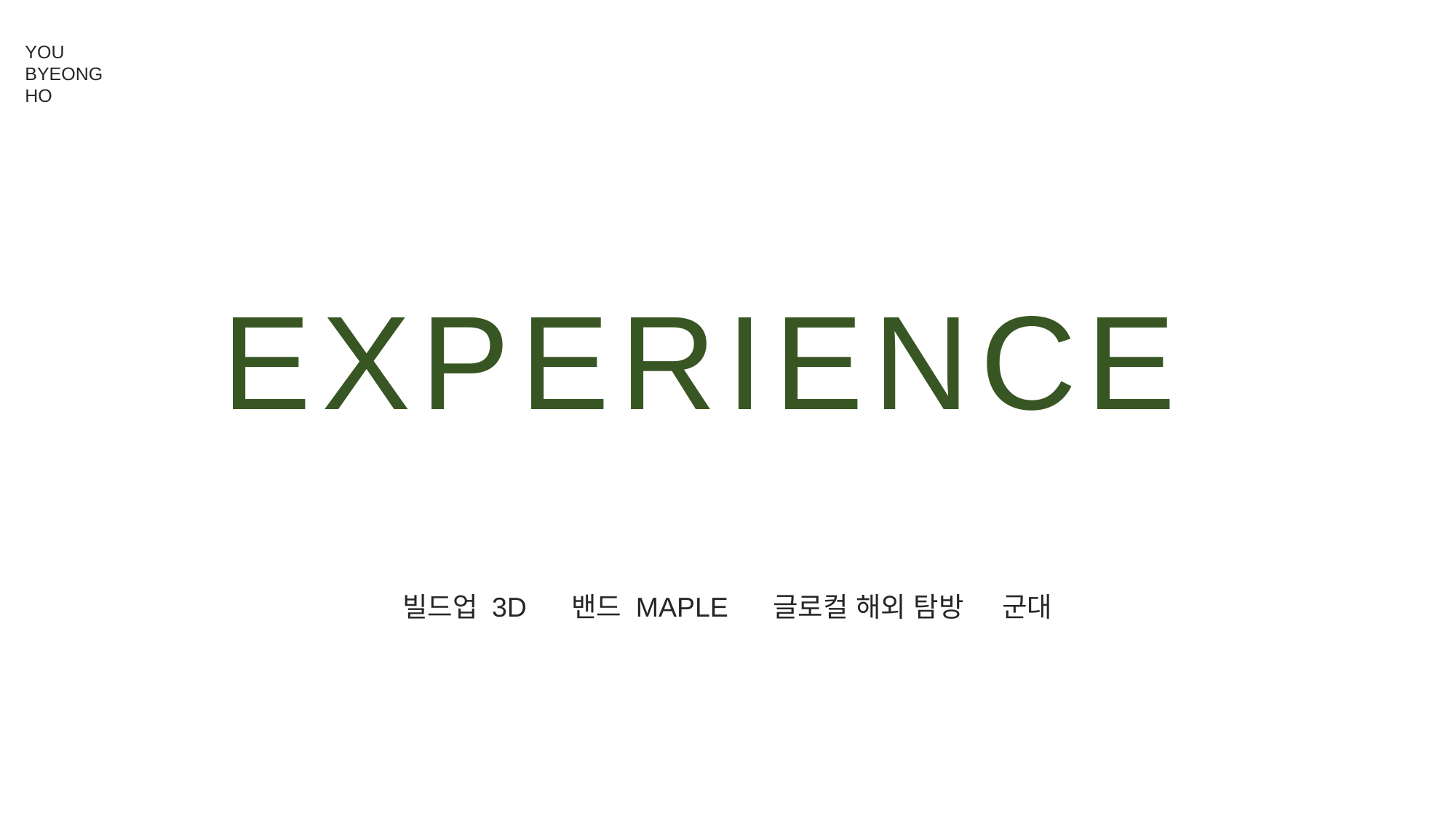

YOU
BYEONG
HO
EXPERIENCE
빌드업 3D     밴드 MAPLE     글로컬 해외 탐방     군대